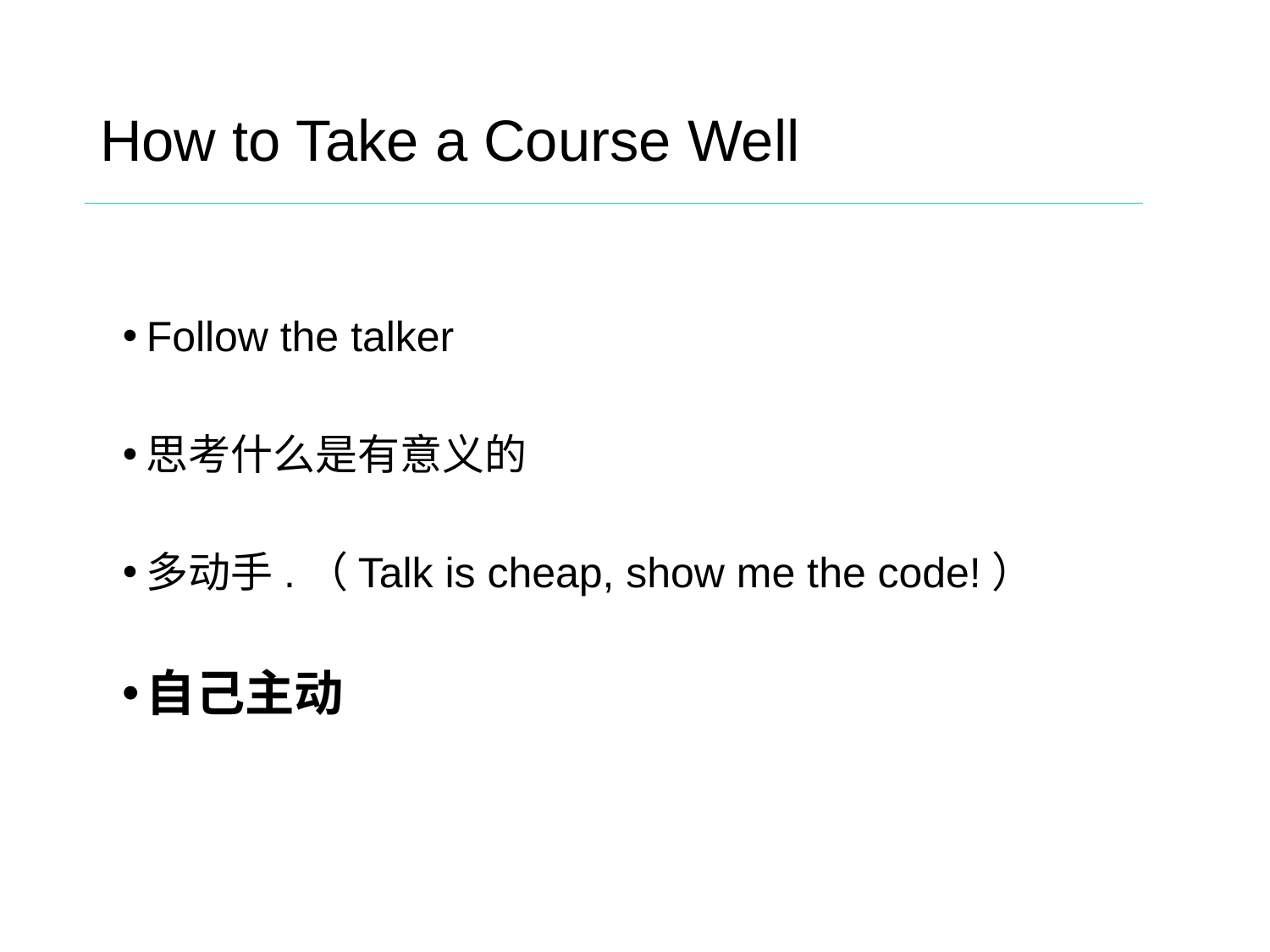

# How to Take a Course Well

Follow the talker

思考什么是有意义的

多动手.（Talk is cheap, show me the code!）

自己主动